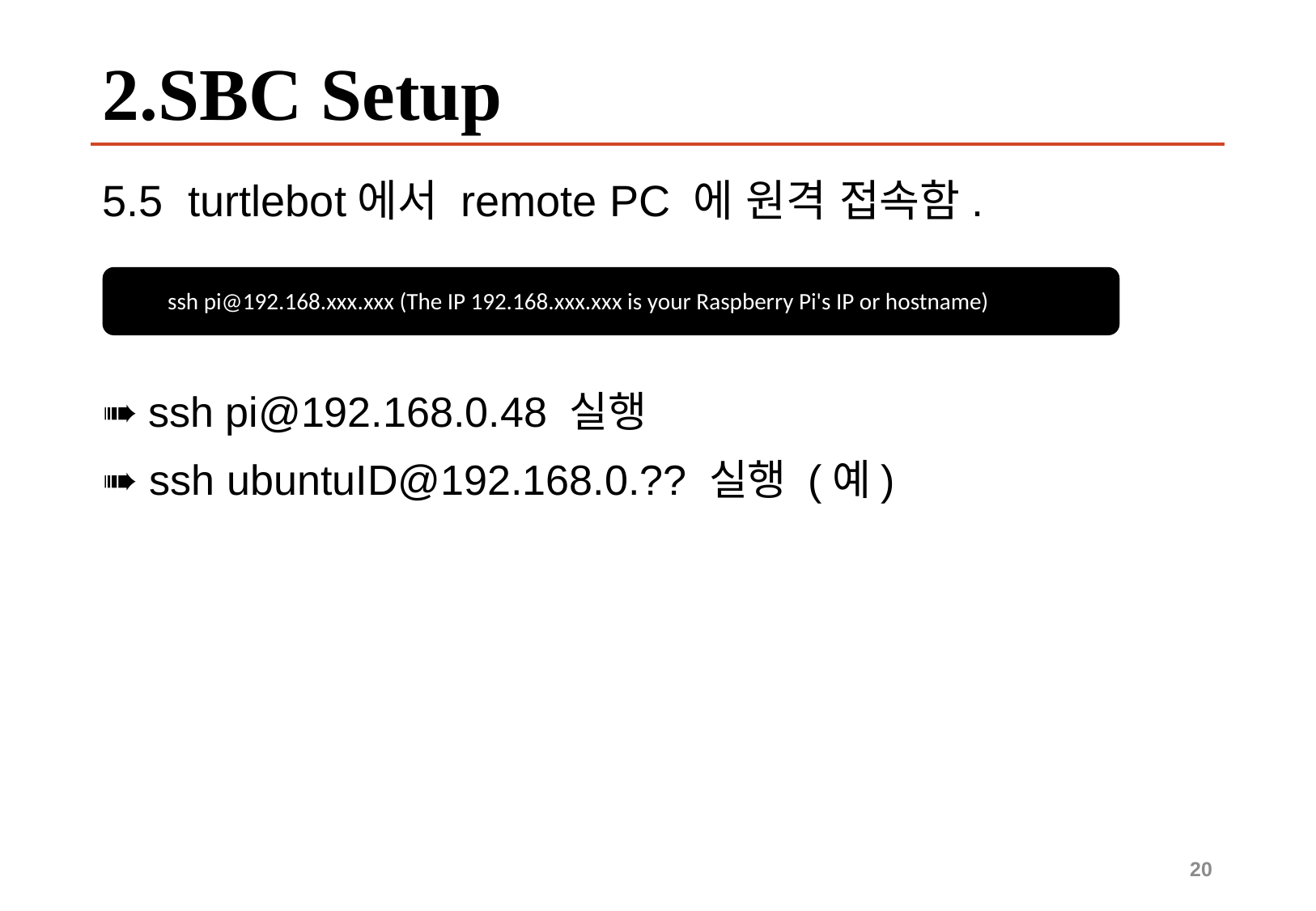

# 2.SBC Setup
5.5  turtlebot에서 remote PC 에 원격 접속함.

➠ ssh pi@192.168.0.48 실행
➠ ssh ubuntuID@192.168.0.?? 실행 (예)

 ssh pi@192.168.xxx.xxx (The IP 192.168.xxx.xxx is your Raspberry Pi's IP or hostname)

20